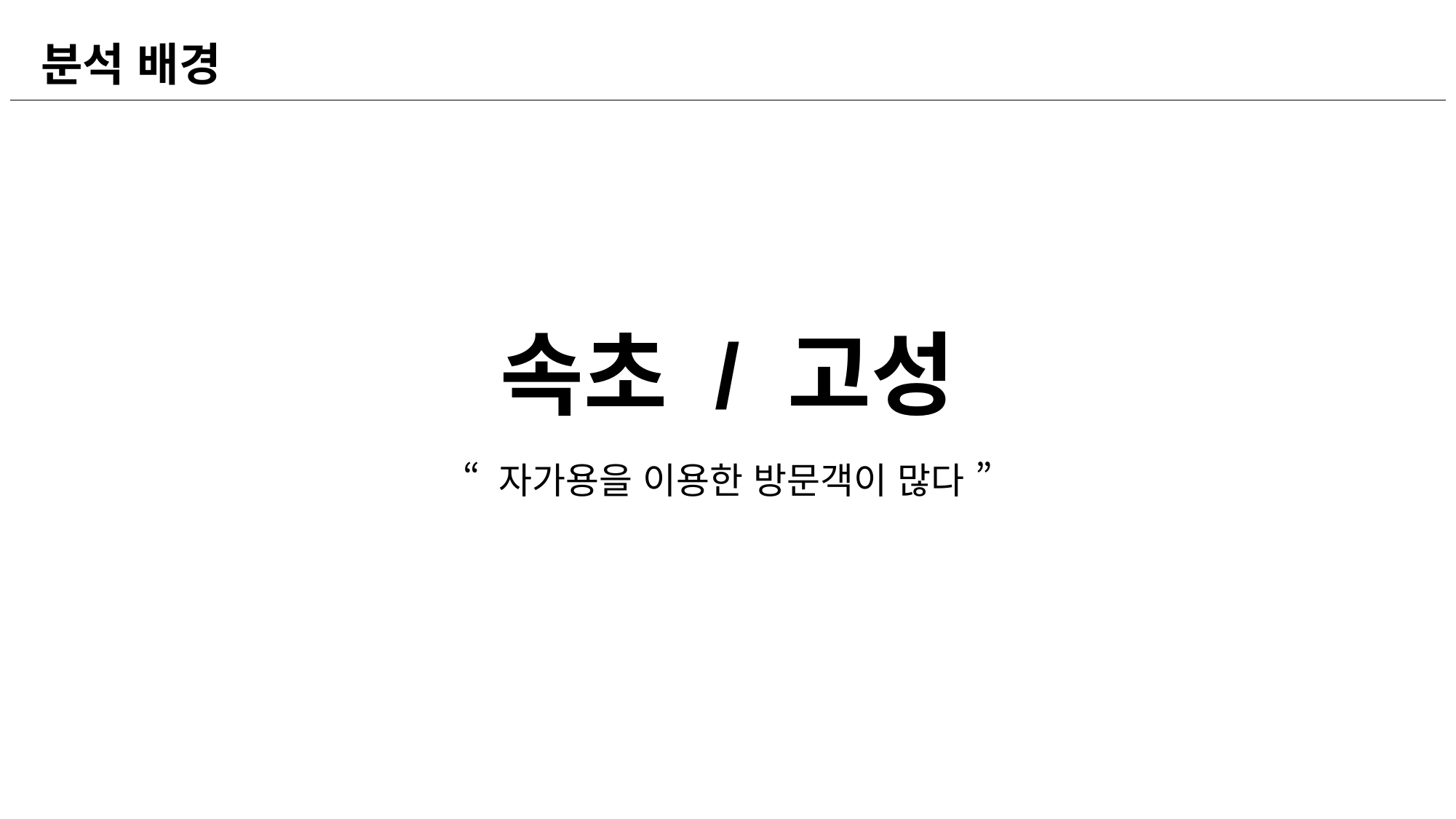

분석 배경
속초 / 고성
“ 자가용을 이용한 방문객이 많다 ”